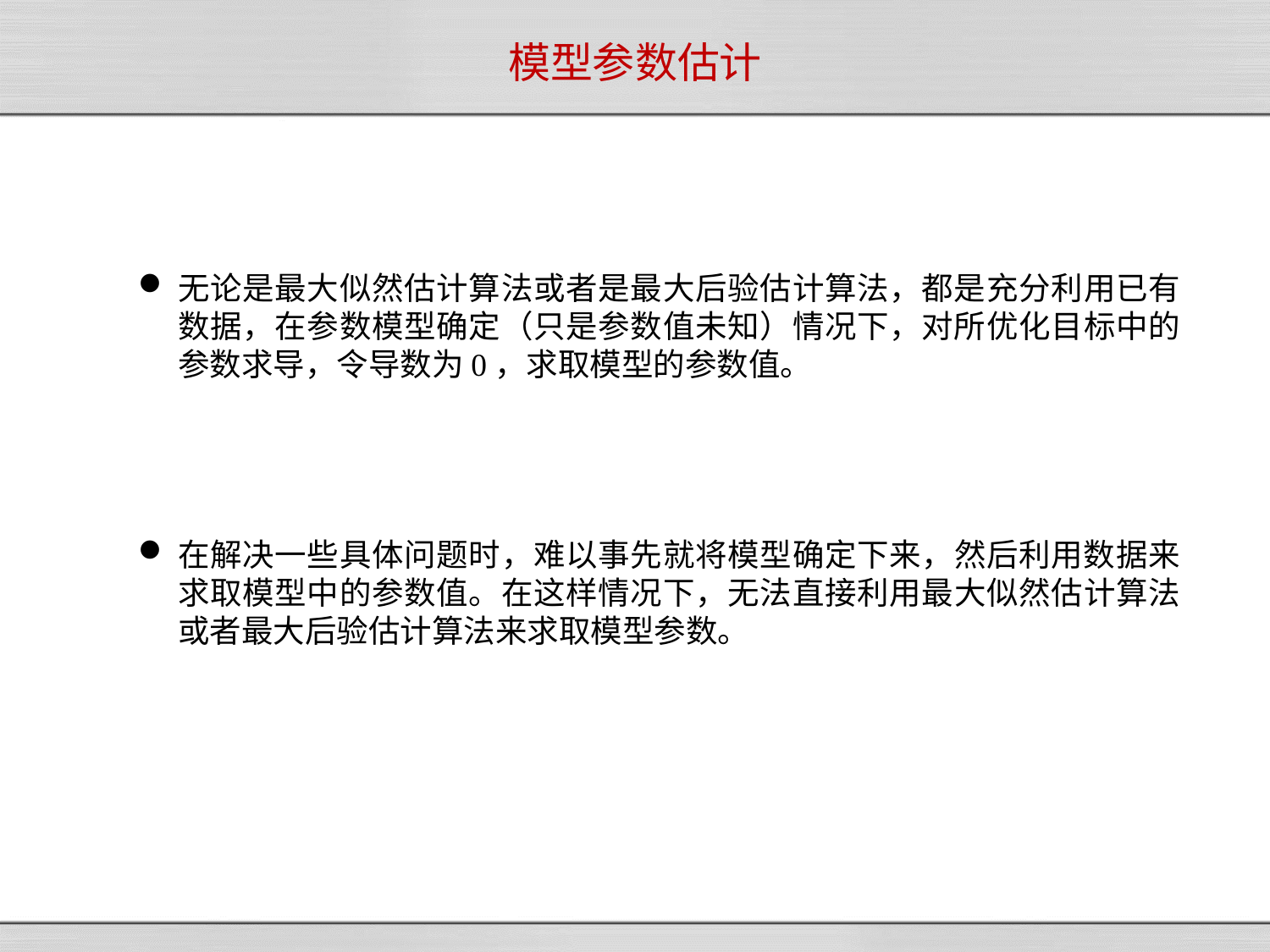

# 模型参数估计
无论是最大似然估计算法或者是最大后验估计算法，都是充分利用已有数据，在参数模型确定（只是参数值未知）情况下，对所优化目标中的参数求导，令导数为0，求取模型的参数值。

在解决一些具体问题时，难以事先就将模型确定下来，然后利用数据来求取模型中的参数值。在这样情况下，无法直接利用最大似然估计算法或者最大后验估计算法来求取模型参数。